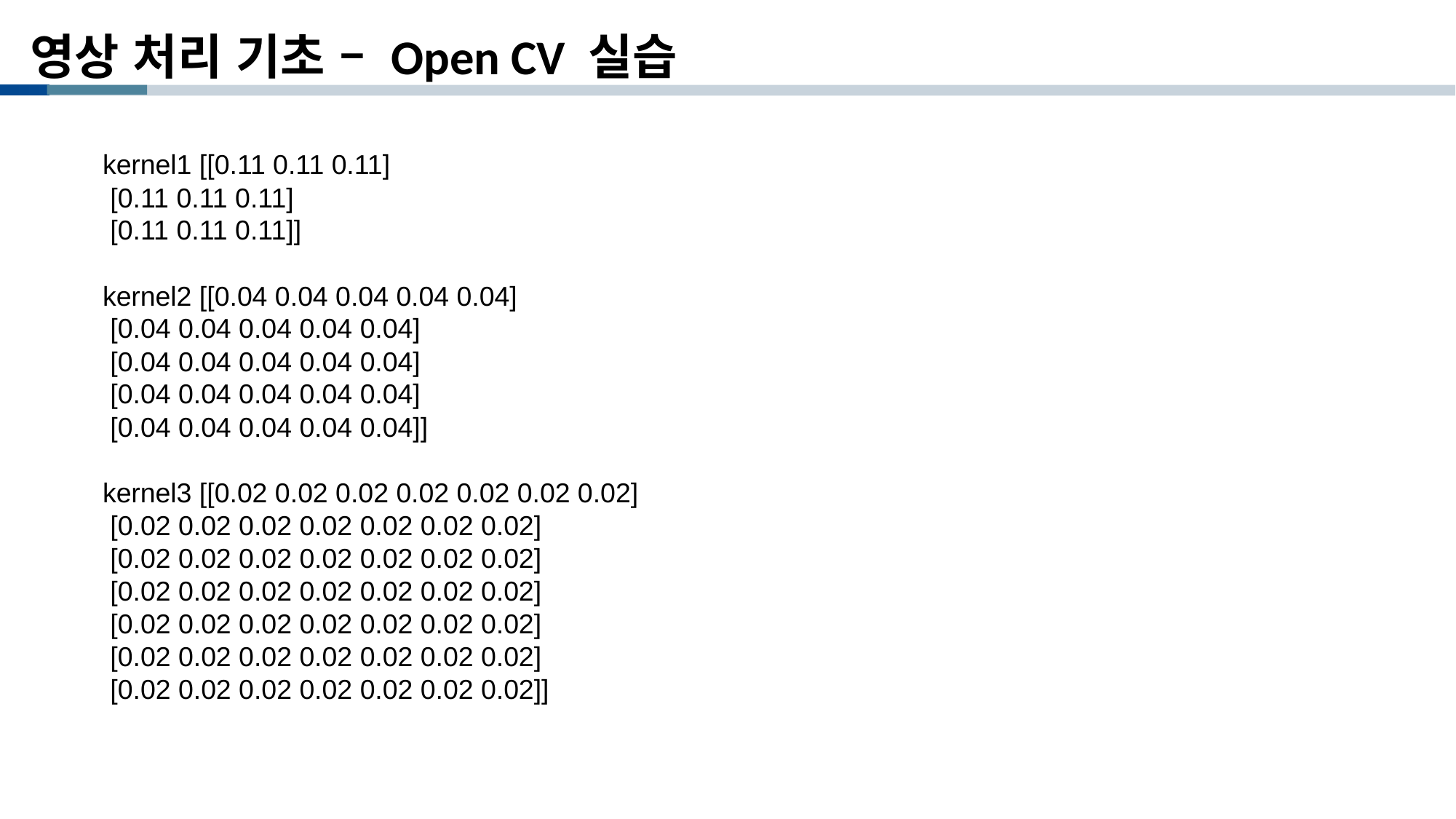

영상 처리 기초 – Open CV 실습
kernel1 [[0.11 0.11 0.11]
 [0.11 0.11 0.11]
 [0.11 0.11 0.11]]

kernel2 [[0.04 0.04 0.04 0.04 0.04]
 [0.04 0.04 0.04 0.04 0.04]
 [0.04 0.04 0.04 0.04 0.04]
 [0.04 0.04 0.04 0.04 0.04]
 [0.04 0.04 0.04 0.04 0.04]]

kernel3 [[0.02 0.02 0.02 0.02 0.02 0.02 0.02]
 [0.02 0.02 0.02 0.02 0.02 0.02 0.02]
 [0.02 0.02 0.02 0.02 0.02 0.02 0.02]
 [0.02 0.02 0.02 0.02 0.02 0.02 0.02]
 [0.02 0.02 0.02 0.02 0.02 0.02 0.02]
 [0.02 0.02 0.02 0.02 0.02 0.02 0.02]
 [0.02 0.02 0.02 0.02 0.02 0.02 0.02]]